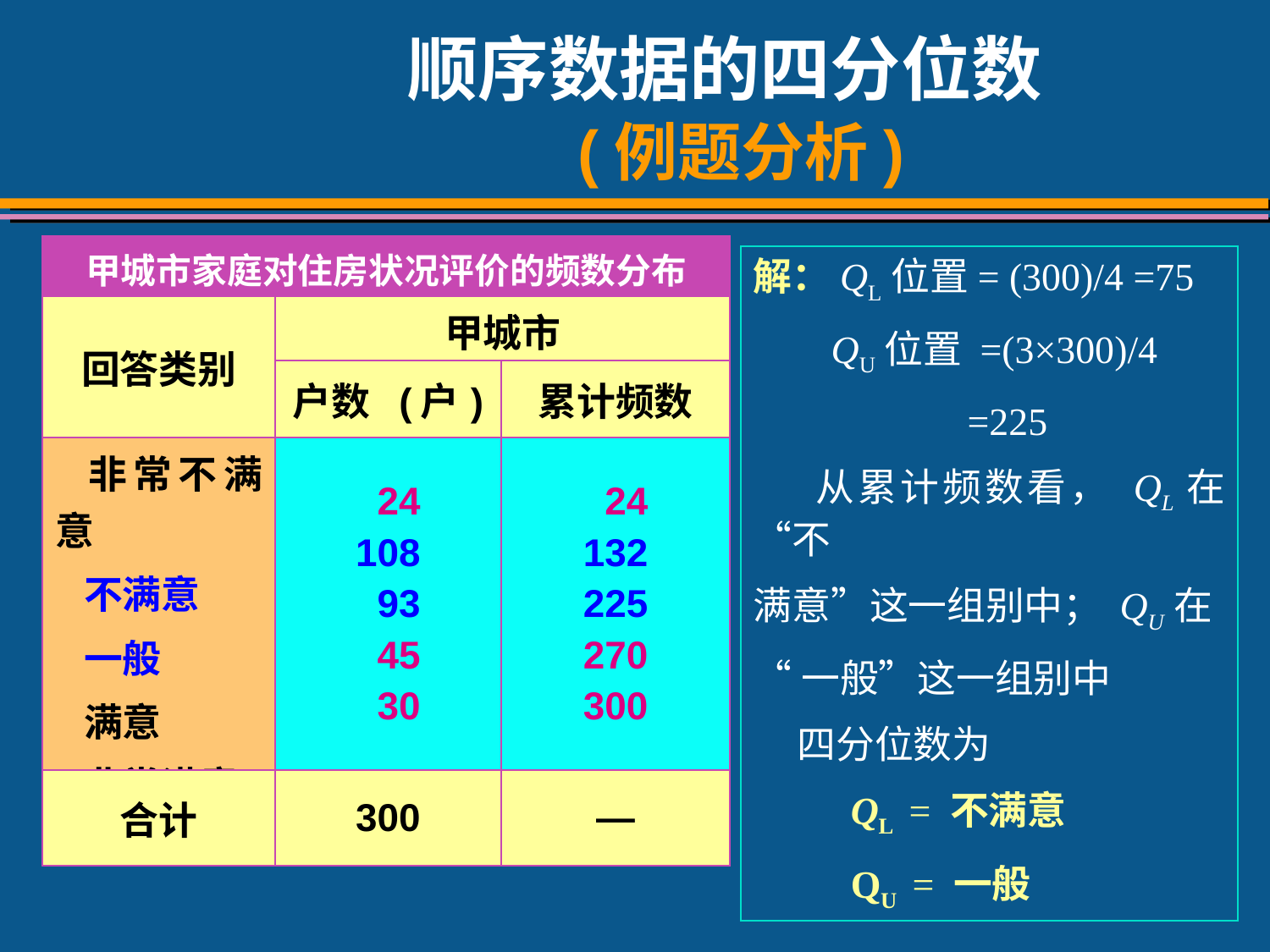

# 顺序数据的四分位数 (例题分析)
| 甲城市家庭对住房状况评价的频数分布 |  |  |
| --- | --- | --- |
| 回答类别 | 甲城市 |  |
|  | 户数 (户) | 累计频数 |
| 非常不满意 不满意 一般 满意 非常满意 | 24 108 93 45 30 | 24 132 225 270 300 |
| 合计 | 300 | — |
解：QL位置= (300)/4 =75
        QU位置 =(3×300)/4
                      =225
    从累计频数看， QL在“不
满意”这一组别中； QU在
“一般”这一组别中
    四分位数为
          QL  = 不满意
          QU  = 一般